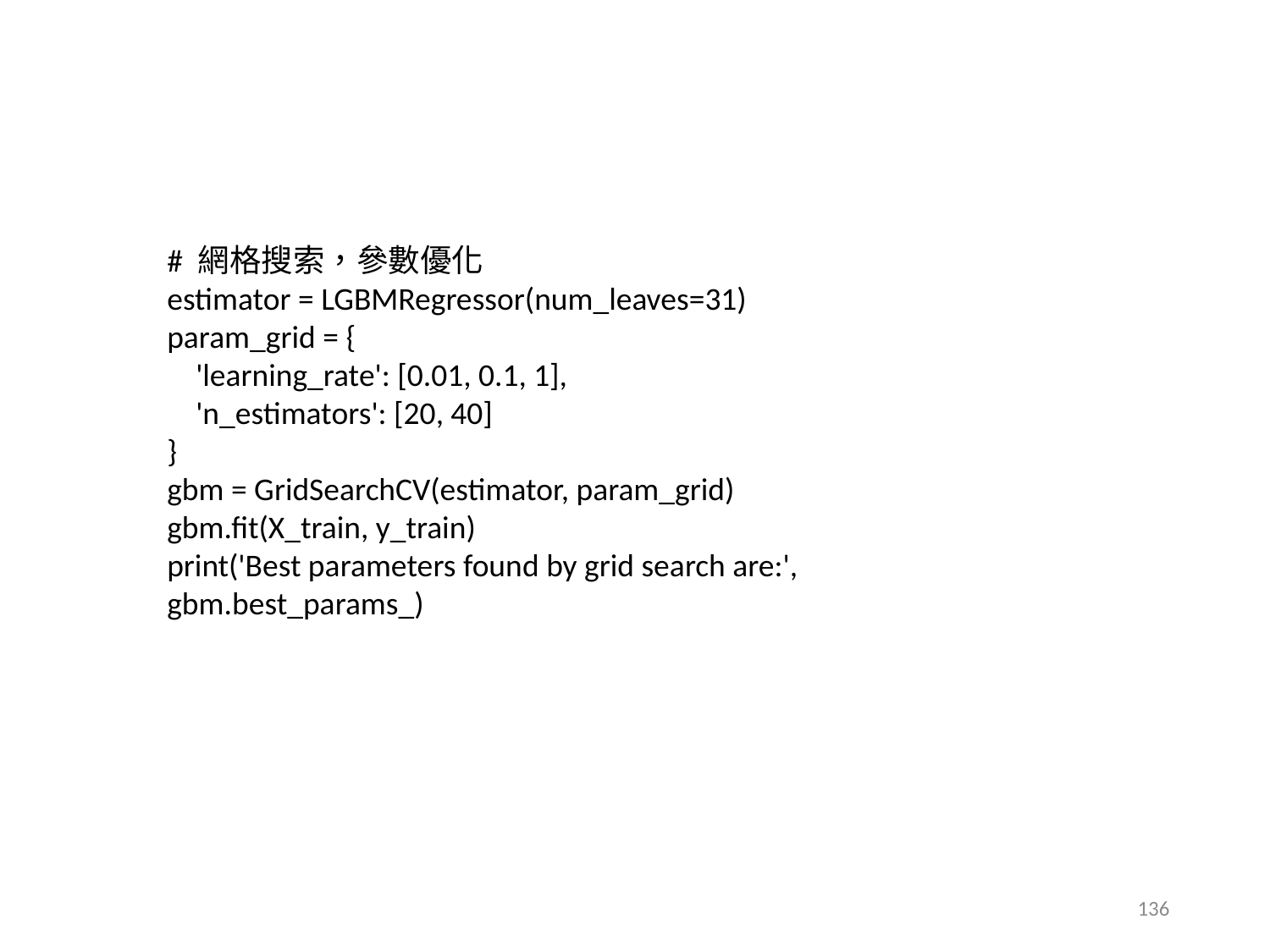

# 網格搜索，參數優化
estimator = LGBMRegressor(num_leaves=31)
param_grid = {
    'learning_rate': [0.01, 0.1, 1],
    'n_estimators': [20, 40]
}
gbm = GridSearchCV(estimator, param_grid)
gbm.fit(X_train, y_train)
print('Best parameters found by grid search are:', gbm.best_params_)
136